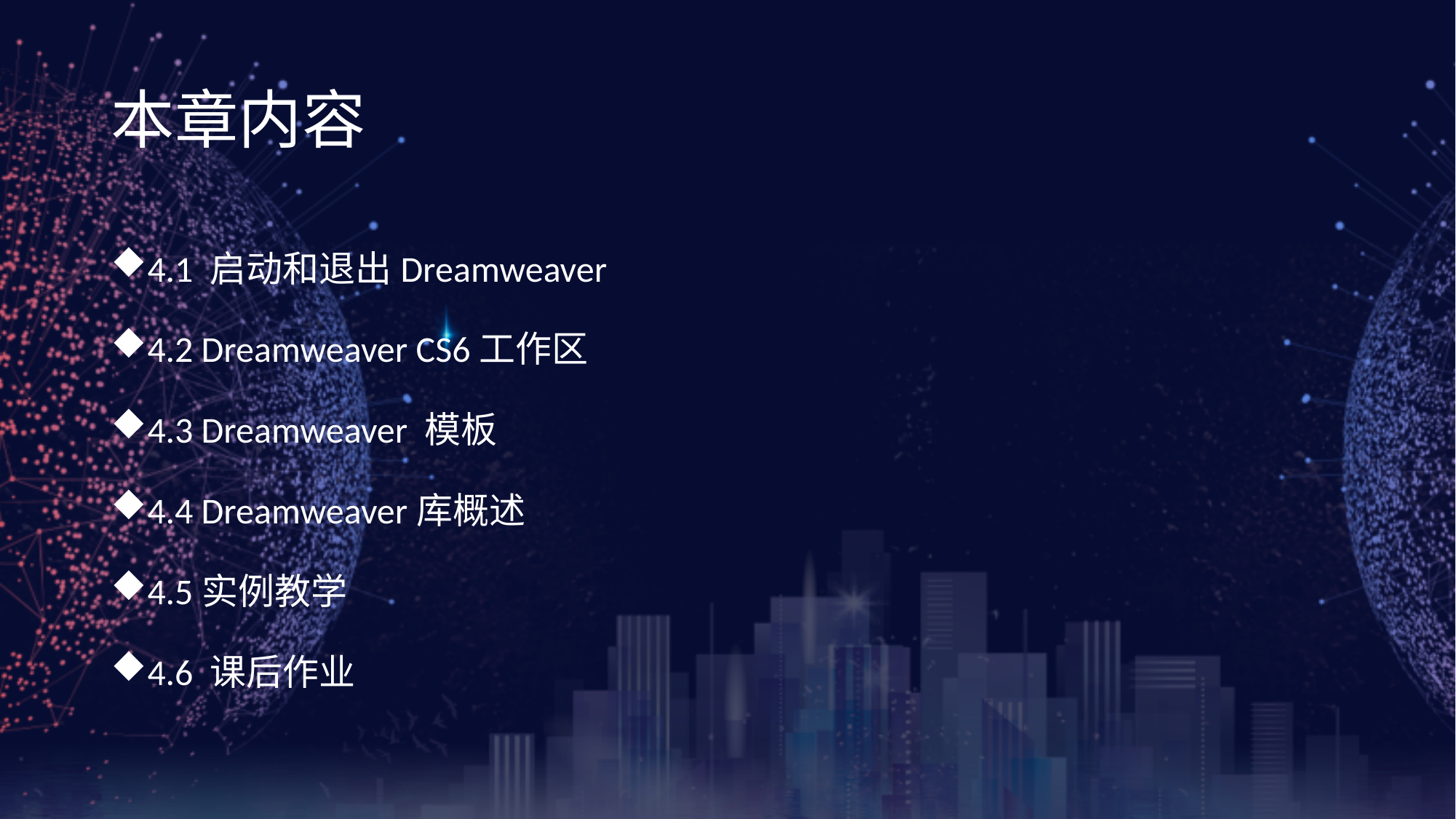

《网页设计与制作案例教程》（第3版）
# 本章内容
4.1 启动和退出Dreamweaver
4.2 Dreamweaver CS6工作区
4.3 Dreamweaver 模板
4.4 Dreamweaver库概述
4.5实例教学
4.6 课后作业